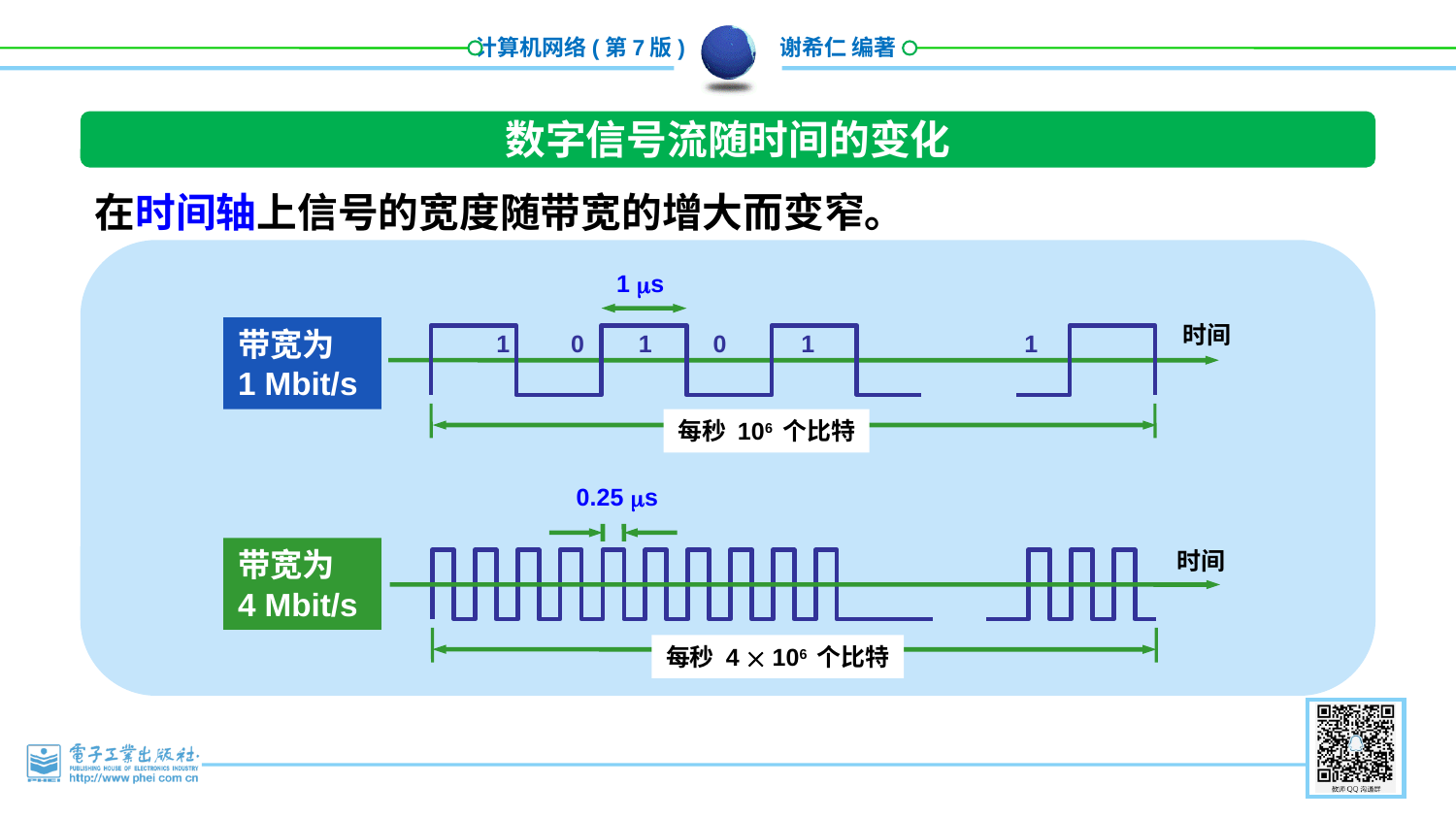

数字信号流随时间的变化

在时间轴上信号的宽度随带宽的增大而变窄。

1 μs

时间
带宽为
1 Mbit/s
1         0        1         0           1                               1

每秒 106 个比特

0.25 μs

带宽为
4 Mbit/s
时间

每秒 4 × 106 个比特